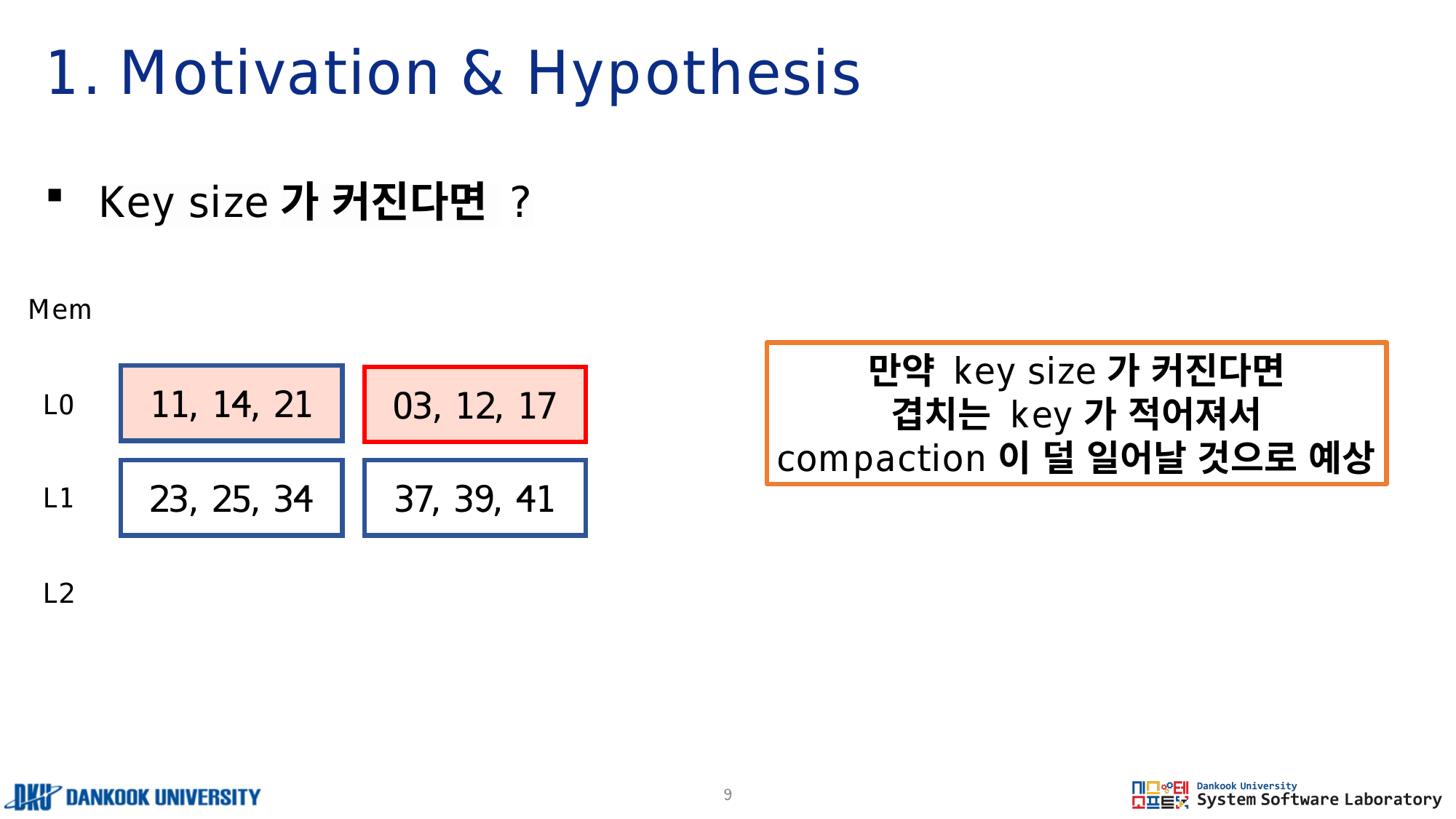

# 1. Motivation & Hypothesis
Key size가 커진다면 ?

Mem
만약 key size가 커진다면
겹치는 key가 적어져서
compaction이 덜 일어날 것으로 예상
11, 14, 21
03, 12, 17
L0
23, 25, 34
37, 39, 41
L1
L2
9